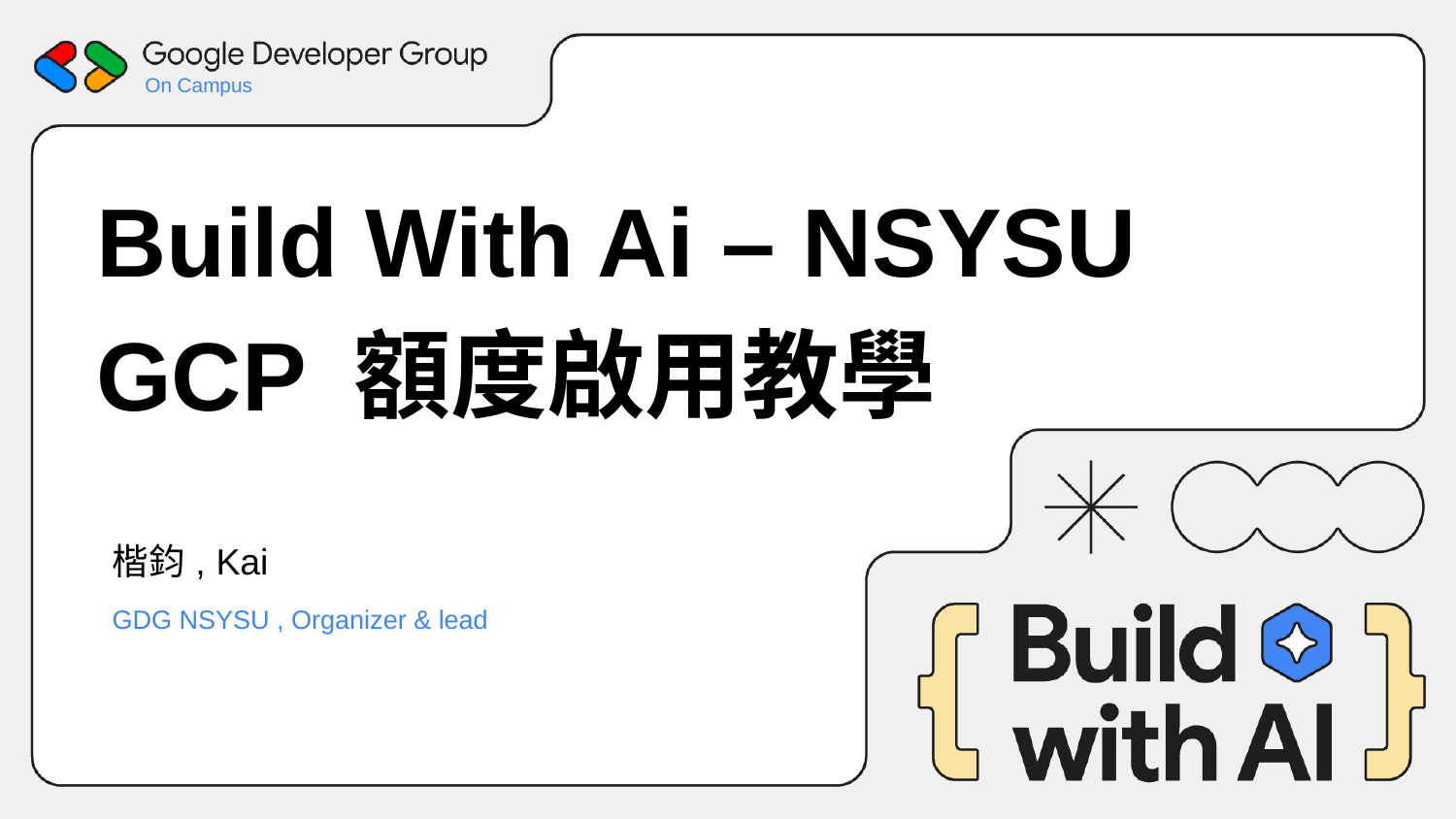

On Campus
# Build With Ai – NSYSU GCP 額度啟用教學
楷鈞, Kai
GDG NSYSU , Organizer & lead